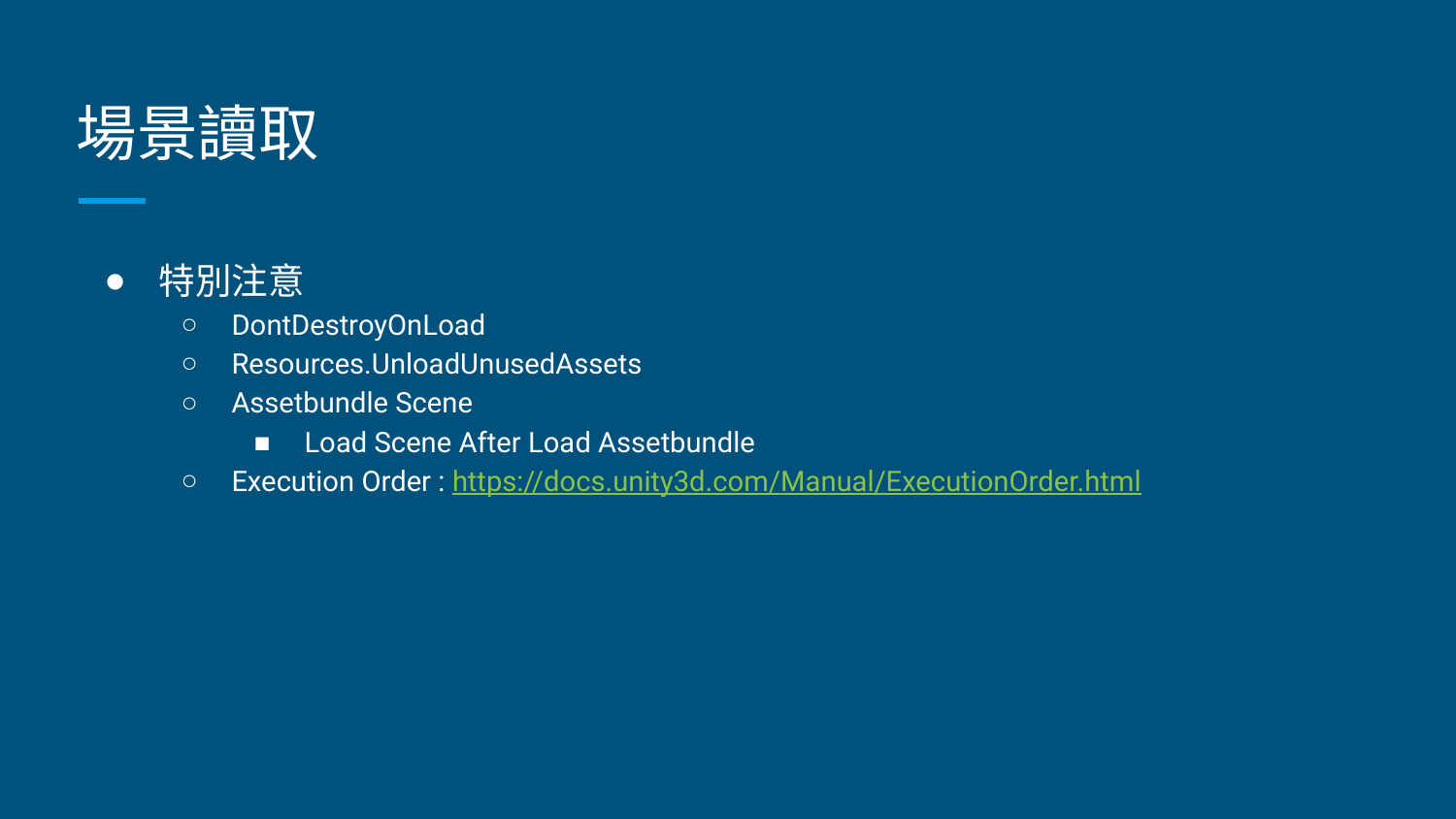

# 場景讀取
特別注意
DontDestroyOnLoad
Resources.UnloadUnusedAssets
Assetbundle Scene
Load Scene After Load Assetbundle
Execution Order : https://docs.unity3d.com/Manual/ExecutionOrder.html